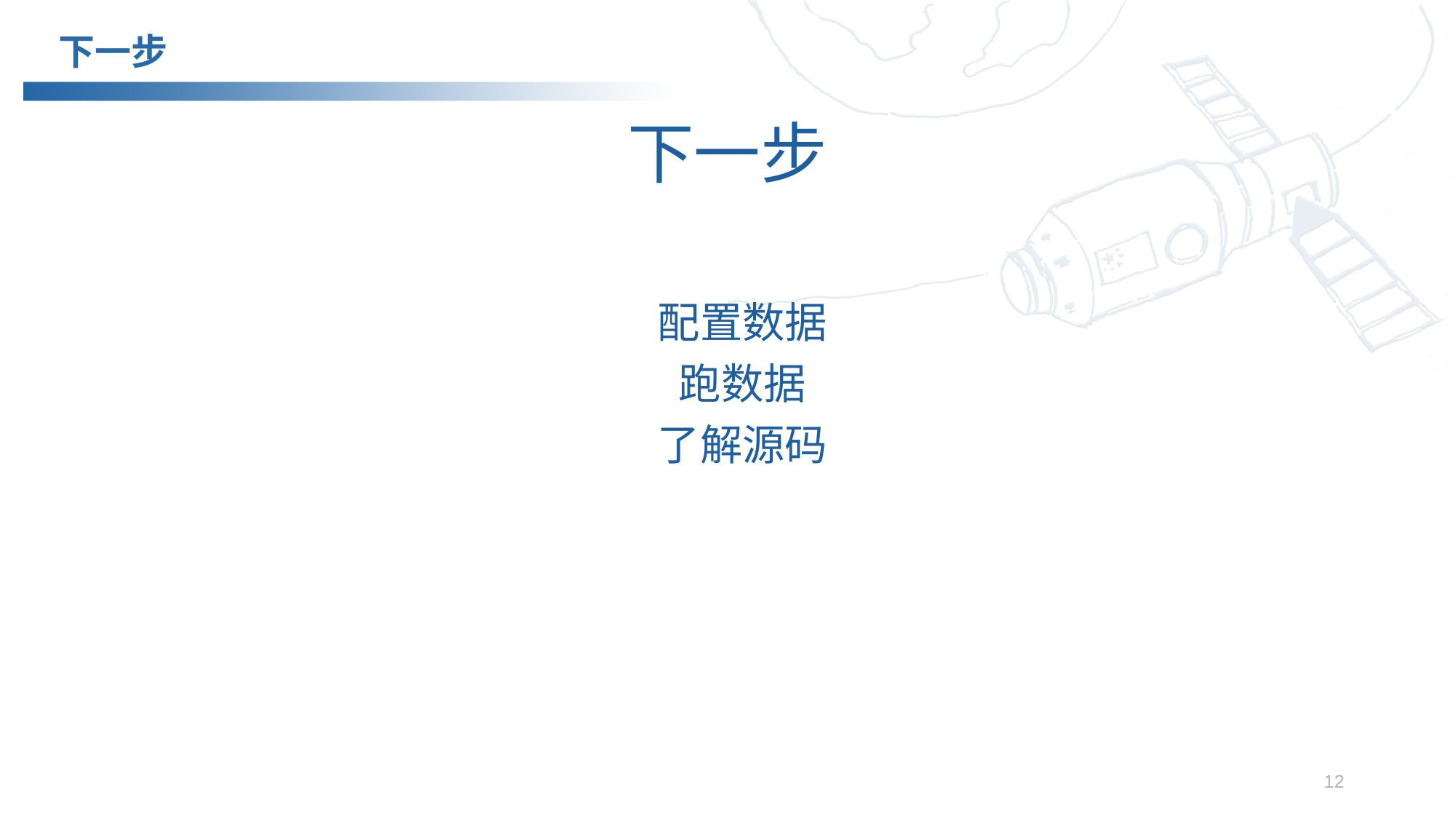

下一步

# 下一步

配置数据
跑数据
了解源码
12